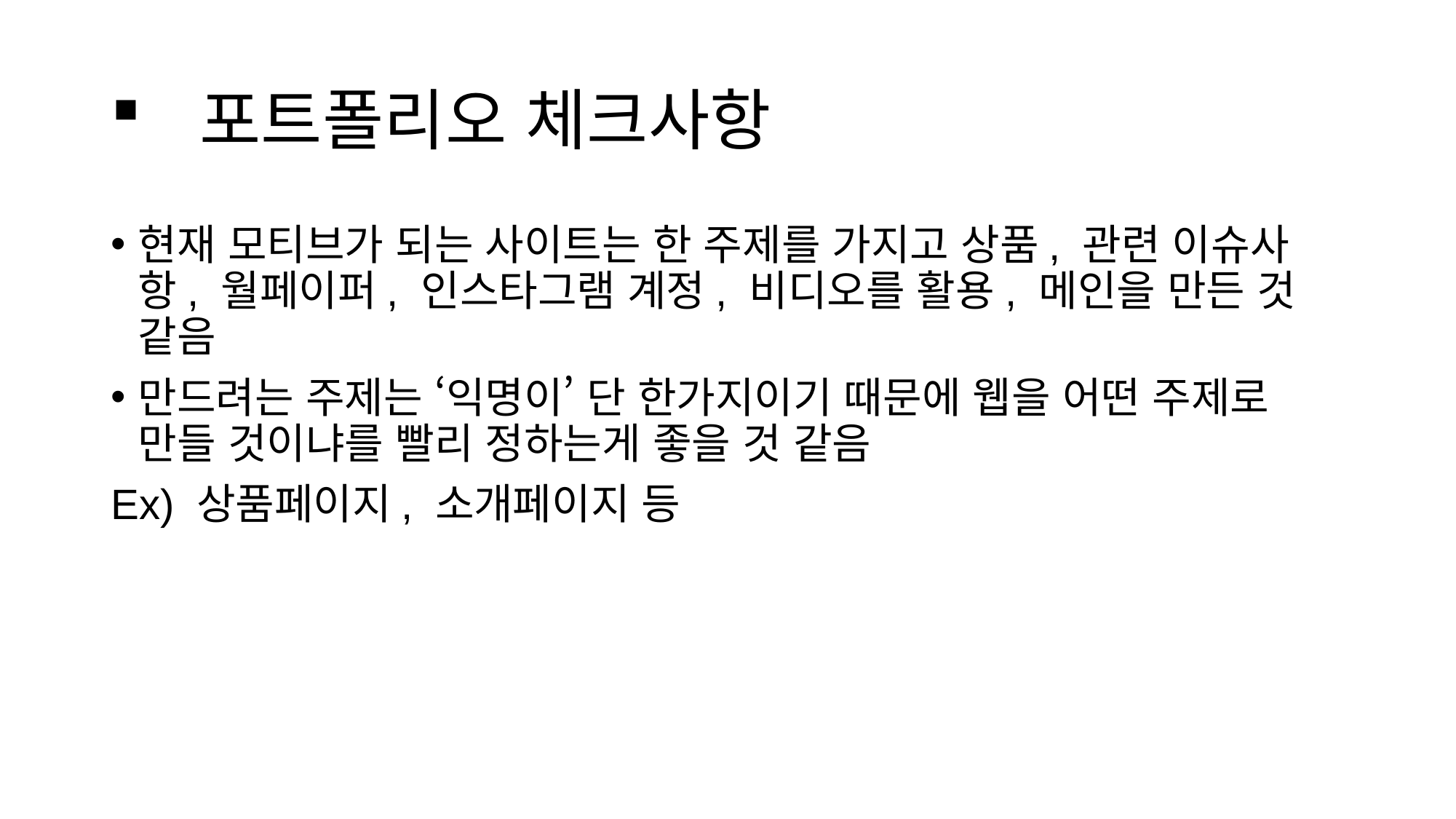

# 포트폴리오 체크사항
현재 모티브가 되는 사이트는 한 주제를 가지고 상품, 관련 이슈사항, 월페이퍼, 인스타그램 계정, 비디오를 활용, 메인을 만든 것 같음
만드려는 주제는 ‘익명이’ 단 한가지이기 때문에 웹을 어떤 주제로 만들 것이냐를 빨리 정하는게 좋을 것 같음
Ex) 상품페이지, 소개페이지 등